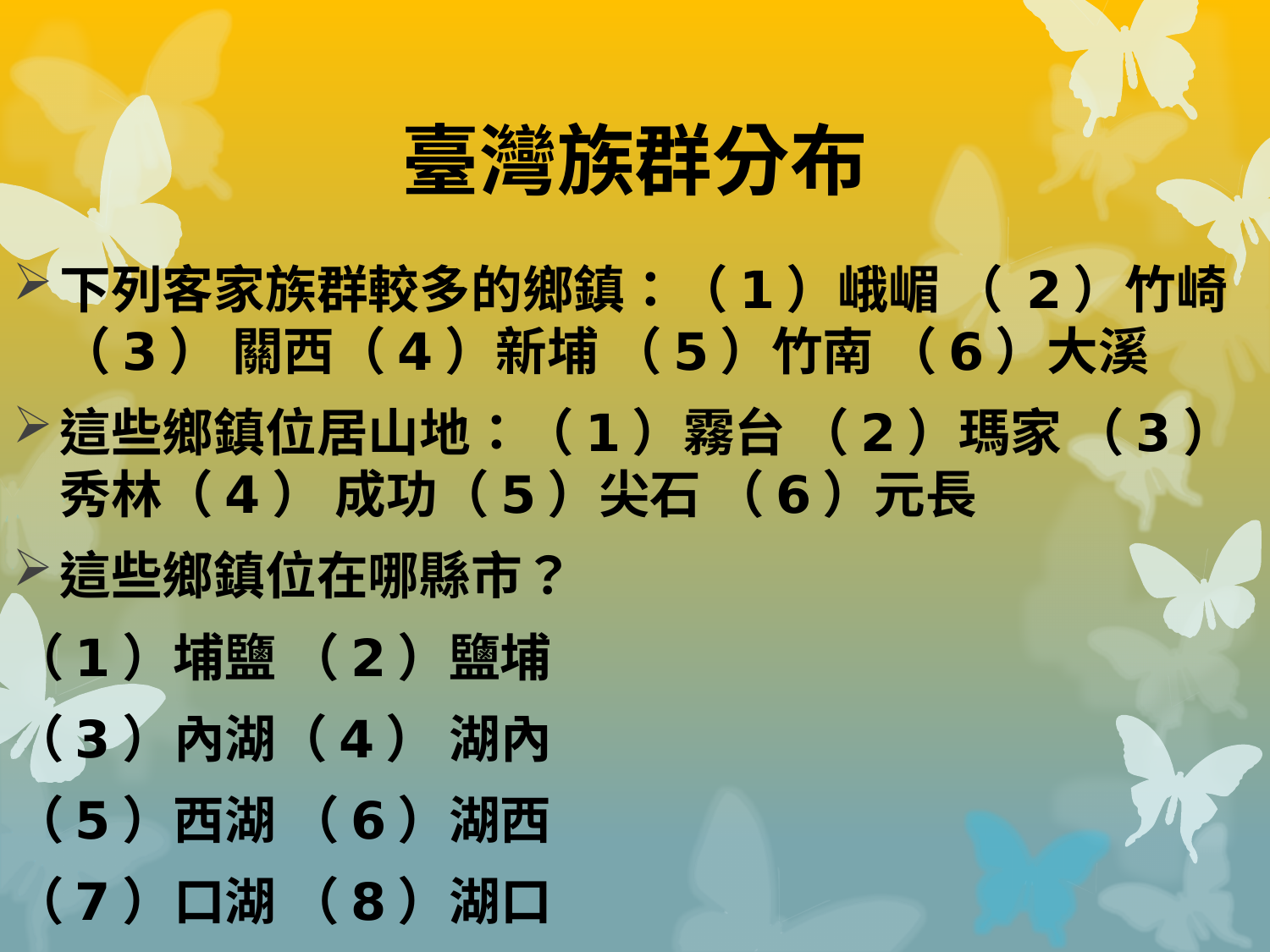

# 臺灣族群分布
下列客家族群較多的鄉鎮：（1）峨嵋 （ 2）竹崎 （3） 關西（4）新埔 （5）竹南 （6）大溪
這些鄉鎮位居山地：（1）霧台 （2）瑪家 （3）秀林（4） 成功（5）尖石 （6）元長
這些鄉鎮位在哪縣市？
（1）埔鹽 （2）鹽埔
（3）內湖（4） 湖內
（5）西湖 （6）湖西
（7）口湖 （8）湖口